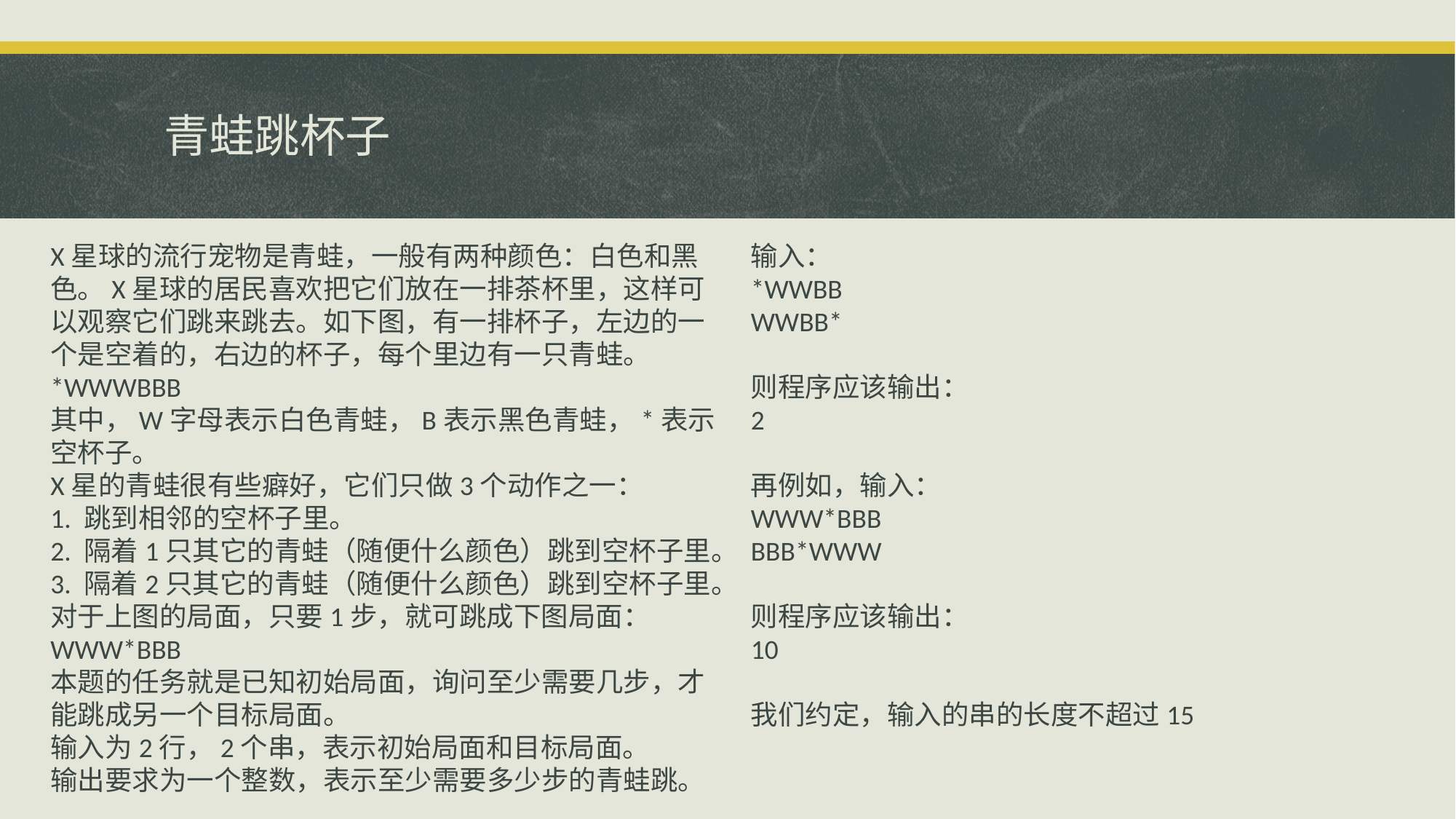

# 青蛙跳杯子
X星球的流行宠物是青蛙，一般有两种颜色：白色和黑色。X星球的居民喜欢把它们放在一排茶杯里，这样可以观察它们跳来跳去。如下图，有一排杯子，左边的一个是空着的，右边的杯子，每个里边有一只青蛙。
*WWWBBB
其中，W字母表示白色青蛙，B表示黑色青蛙，*表示空杯子。
X星的青蛙很有些癖好，它们只做3个动作之一：
1. 跳到相邻的空杯子里。
2. 隔着1只其它的青蛙（随便什么颜色）跳到空杯子里。
3. 隔着2只其它的青蛙（随便什么颜色）跳到空杯子里。
对于上图的局面，只要1步，就可跳成下图局面：
WWW*BBB
本题的任务就是已知初始局面，询问至少需要几步，才能跳成另一个目标局面。
输入为2行，2个串，表示初始局面和目标局面。
输出要求为一个整数，表示至少需要多少步的青蛙跳。
输入：
*WWBB
WWBB*

则程序应该输出：
2

再例如，输入：
WWW*BBB
BBB*WWW

则程序应该输出：
10

我们约定，输入的串的长度不超过15